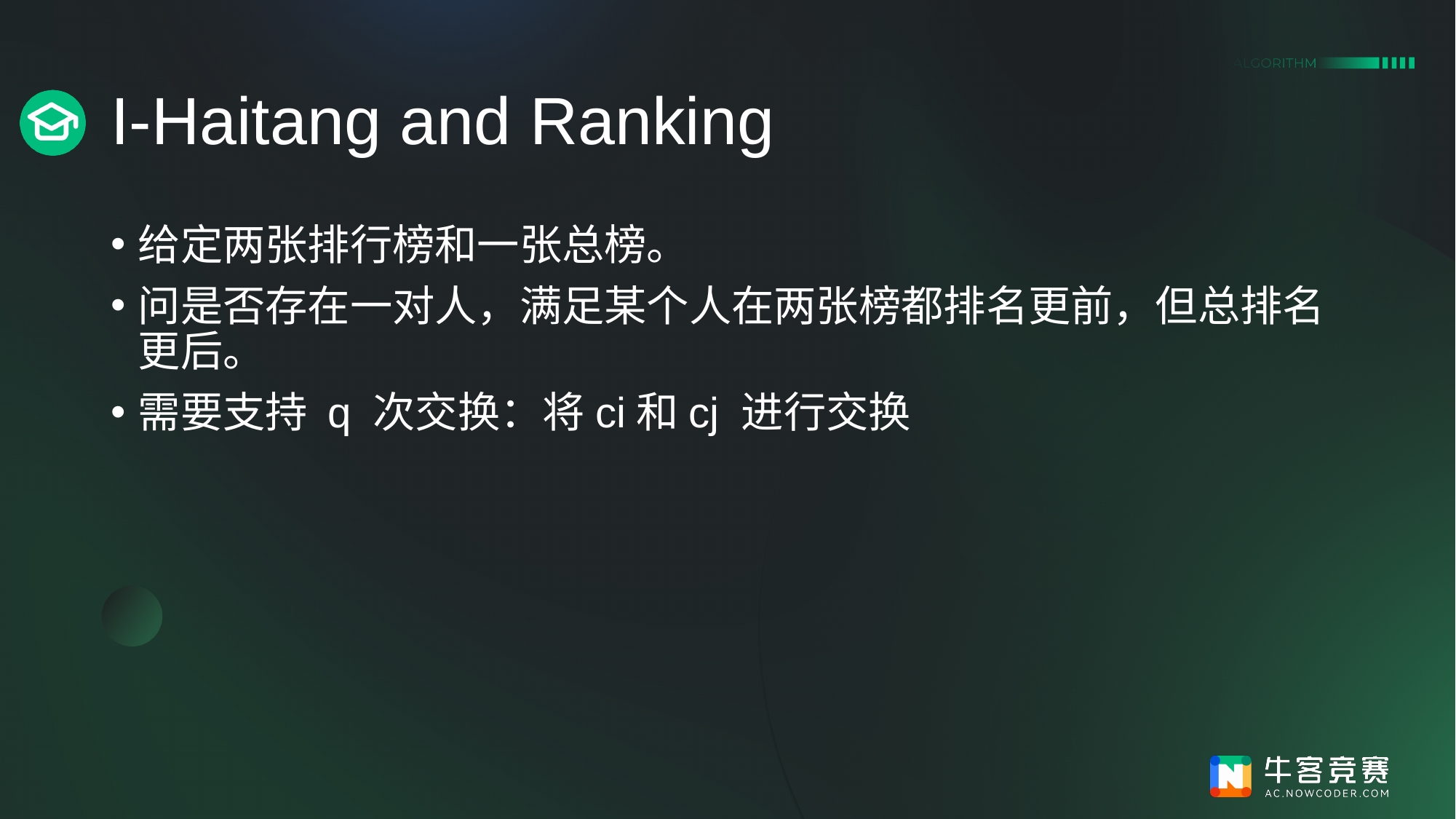

# I-Haitang and Ranking
给定两张排行榜和一张总榜。
问是否存在一对人，满足某个人在两张榜都排名更前，但总排名更后。
需要支持 q 次交换：将ci和cj 进行交换